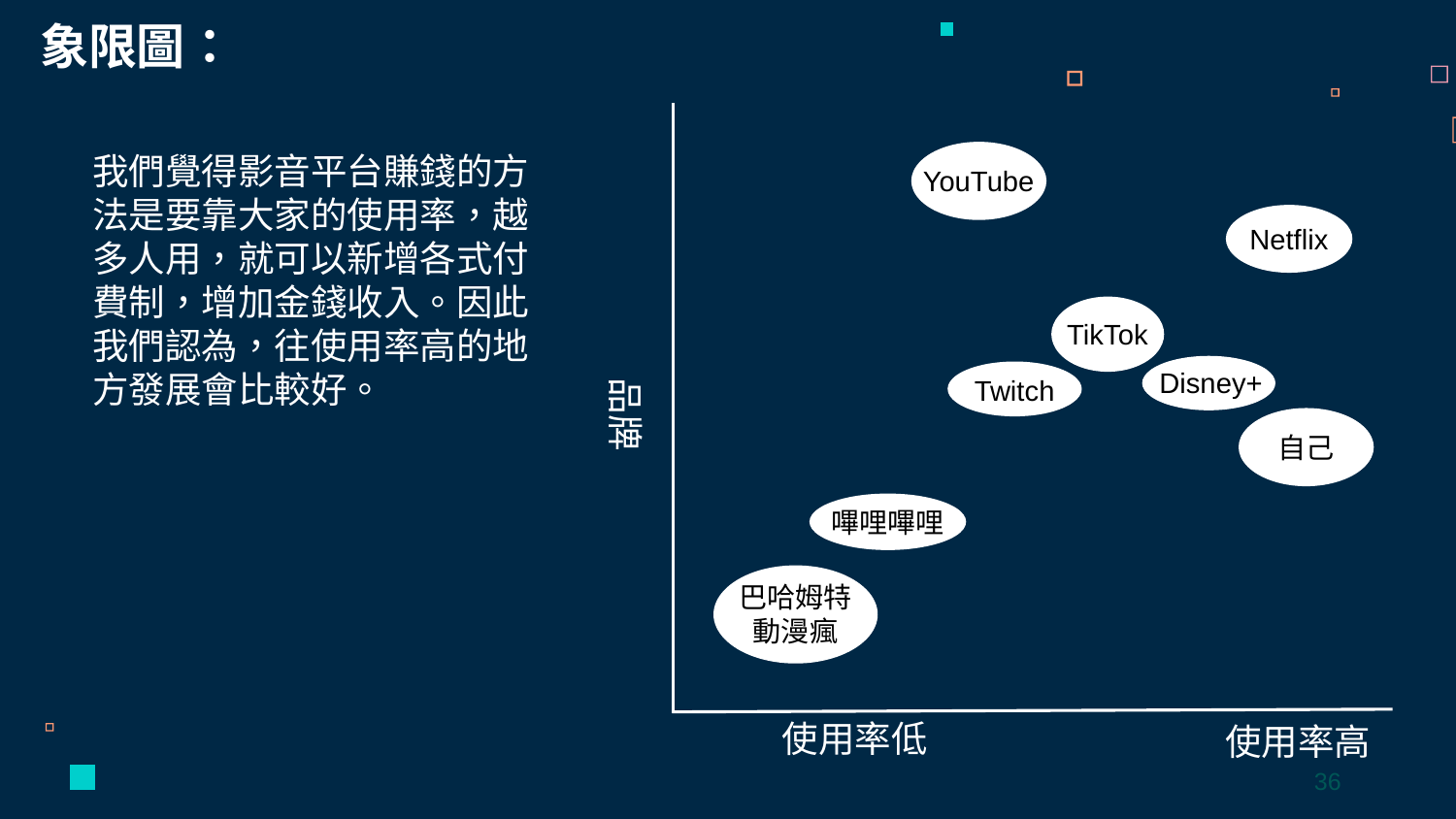

象限圖：

YouTube

Netflix

TikTok

Disney+

Twitch
品牌

嗶哩嗶哩

巴哈姆特動漫瘋
使用率低
使用率高
我們覺得影音平台賺錢的方法是要靠大家的使用率，越多人用，就可以新增各式付費制，增加金錢收入。因此我們認為，往使用率高的地方發展會比較好。

自己
36